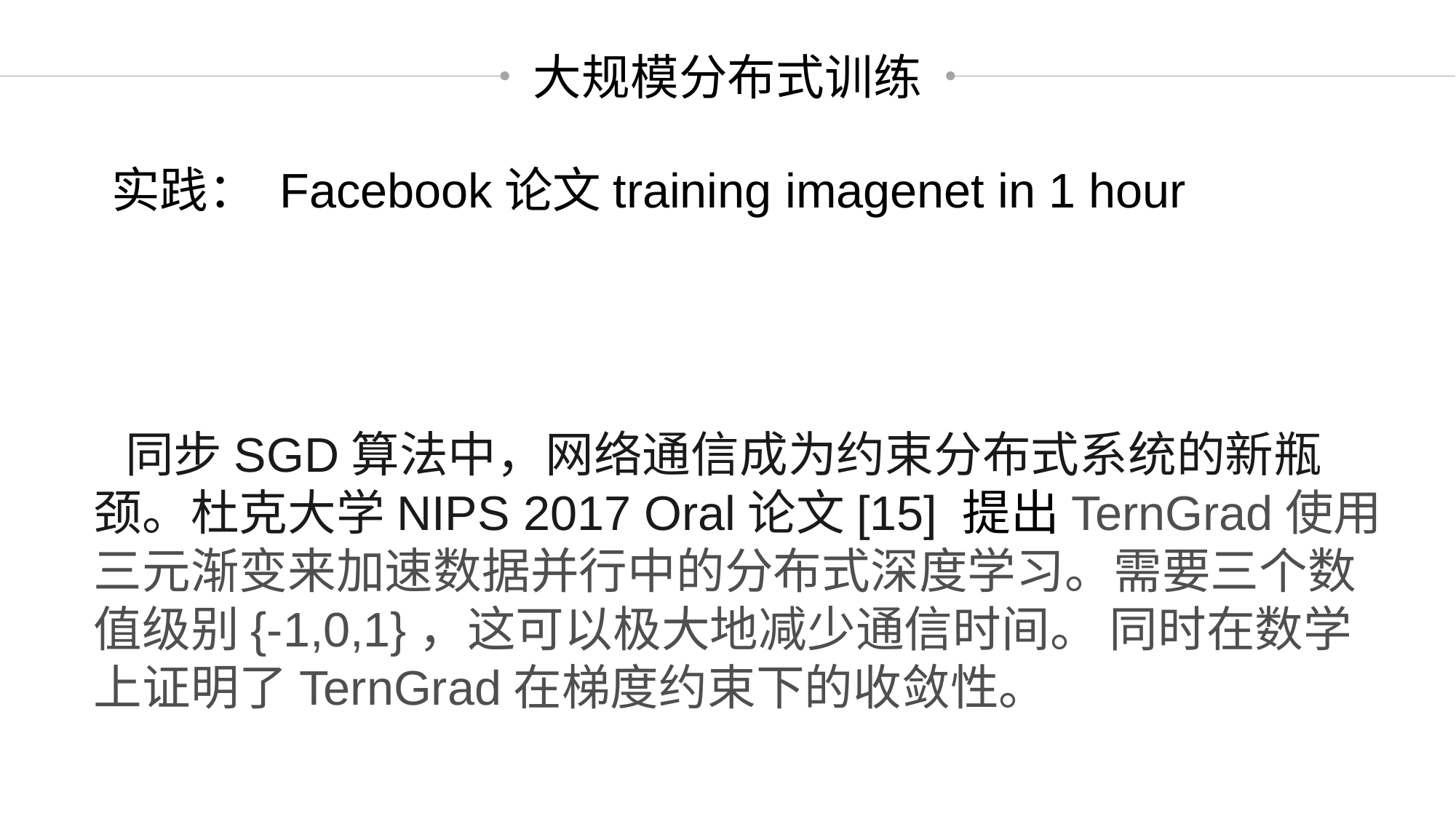

大规模分布式训练
实践： Facebook论文training imagenet in 1 hour

同步SGD算法中，网络通信成为约束分布式系统的新瓶颈。杜克大学NIPS 2017 Oral论文[15] 提出TernGrad使用三元渐变来加速数据并行中的分布式深度学习。需要三个数值级别{-1,0,1}，这可以极大地减少通信时间。 同时在数学上证明了TernGrad在梯度约束下的收敛性。